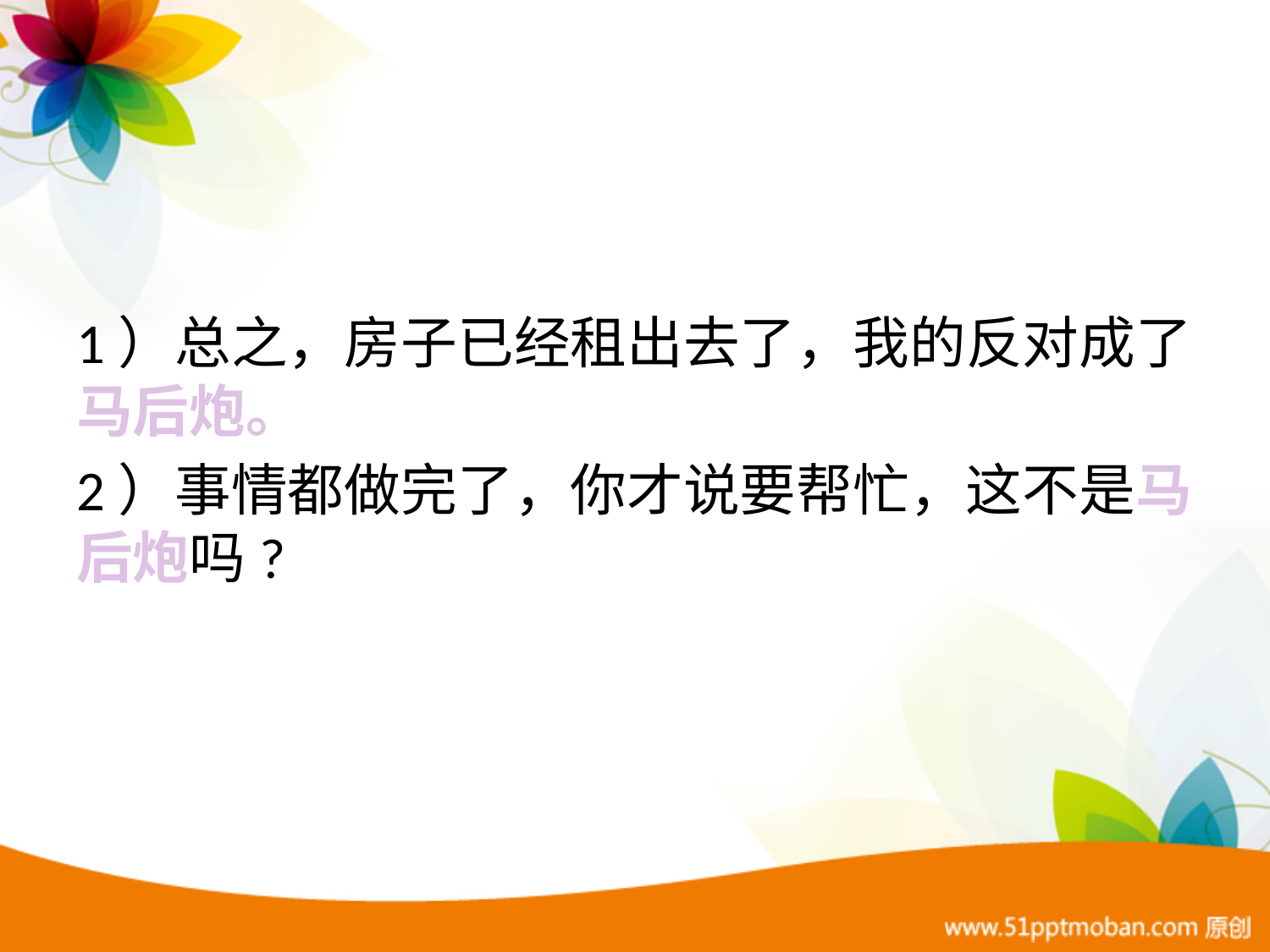

1）总之，房子已经租出去了，我的反对成了马后炮。
2）事情都做完了，你才说要帮忙，这不是马后炮吗?